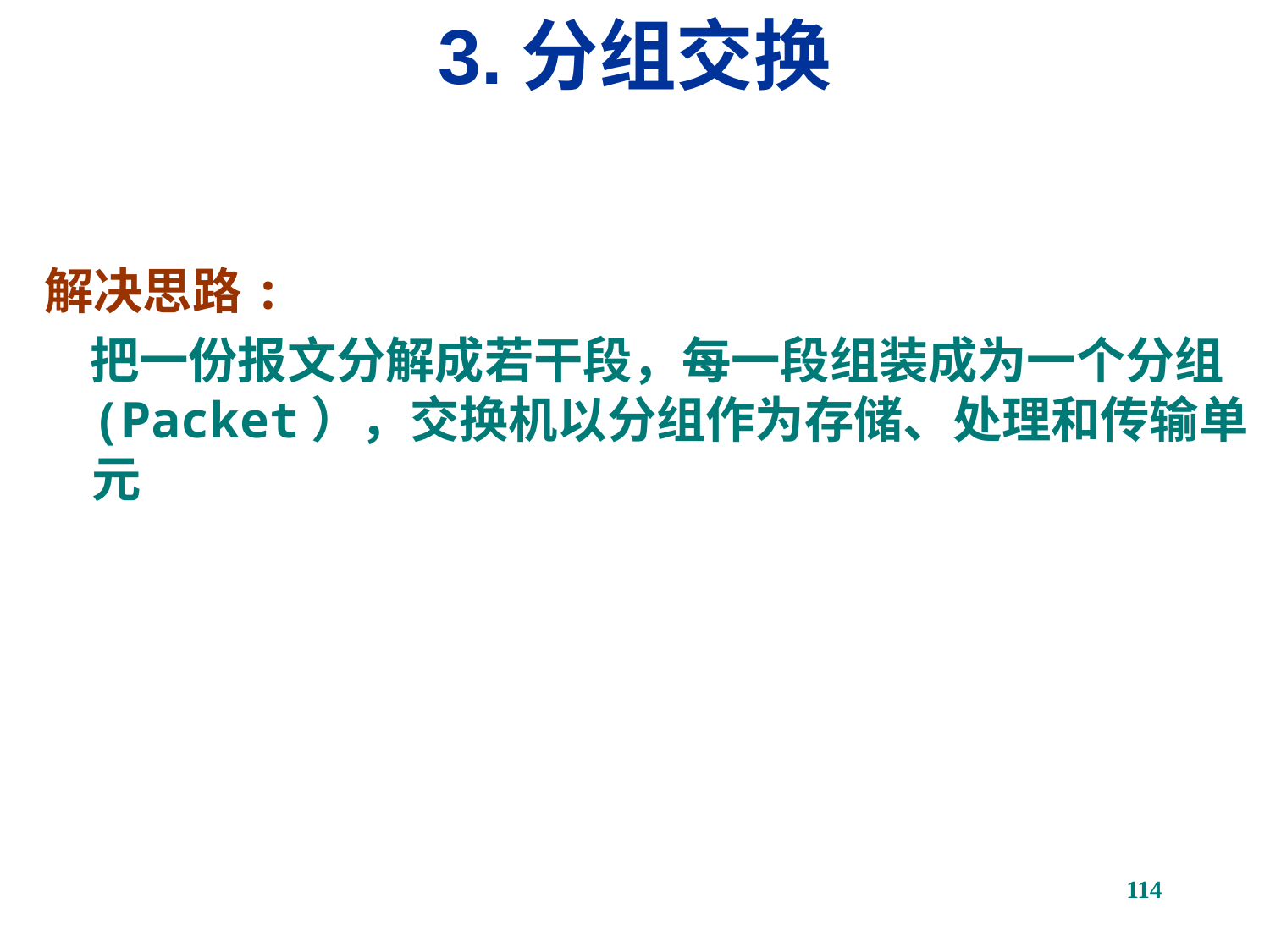

3.分组交换
解决思路:
   把一份报文分解成若干段，每一段组装成为一个分组(Packet），交换机以分组作为存储、处理和传输单元
114